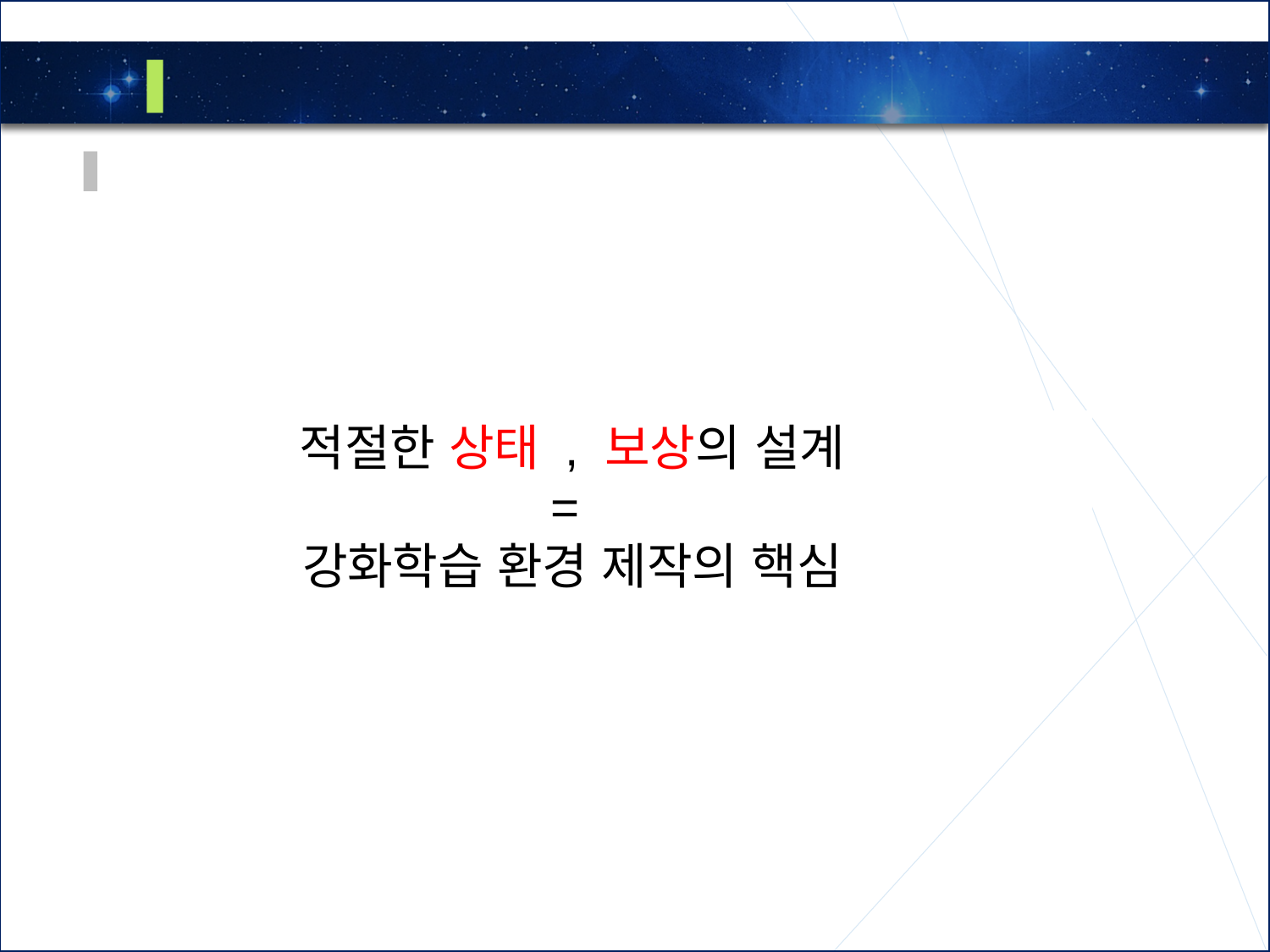

3
환경 설계

적절한 상태 , 보상의 설계
=
강화학습 환경 제작의 핵심